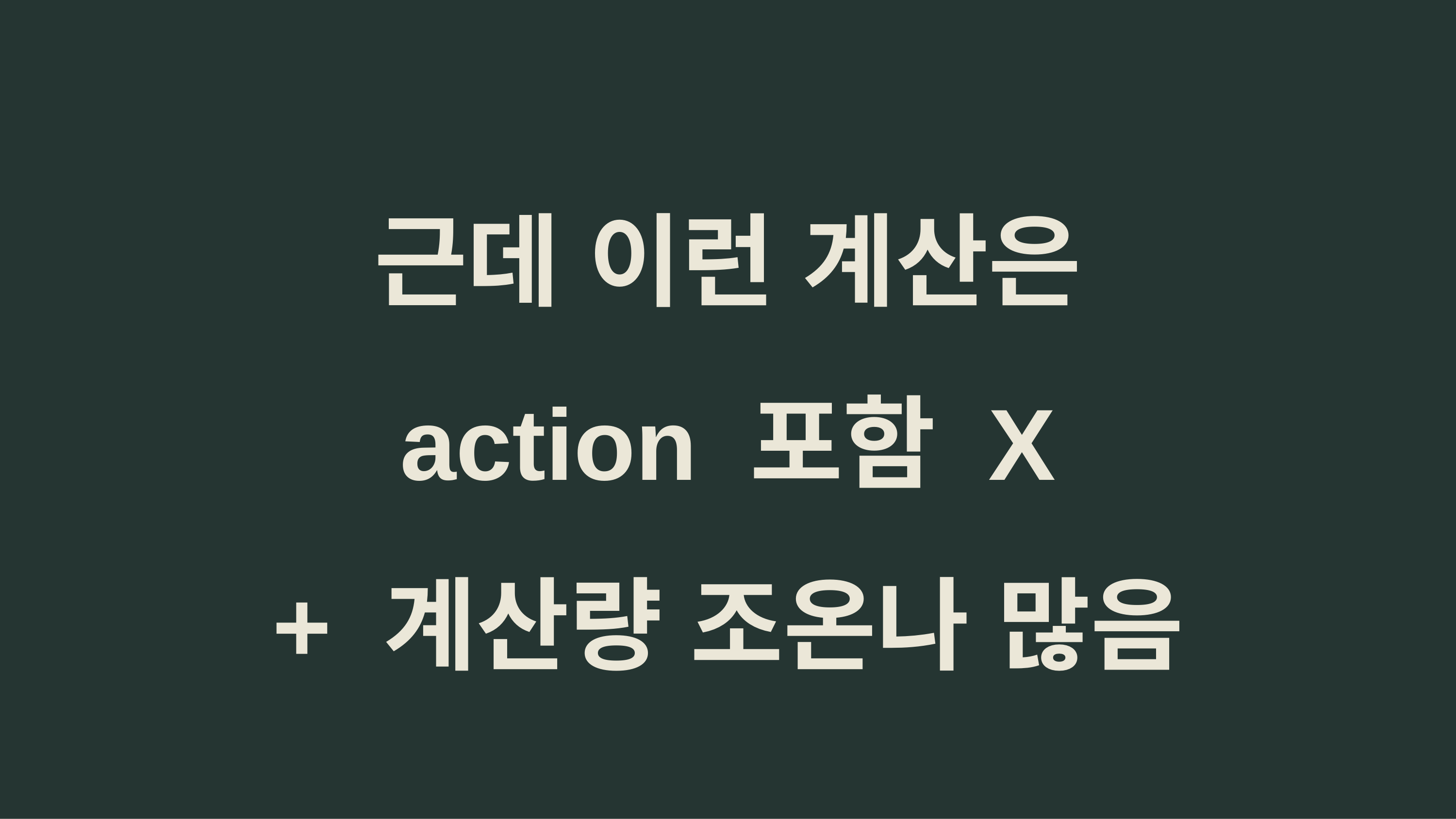

근데 이런 계산은
action 포함 X
+ 계산량 조온나 많음
#